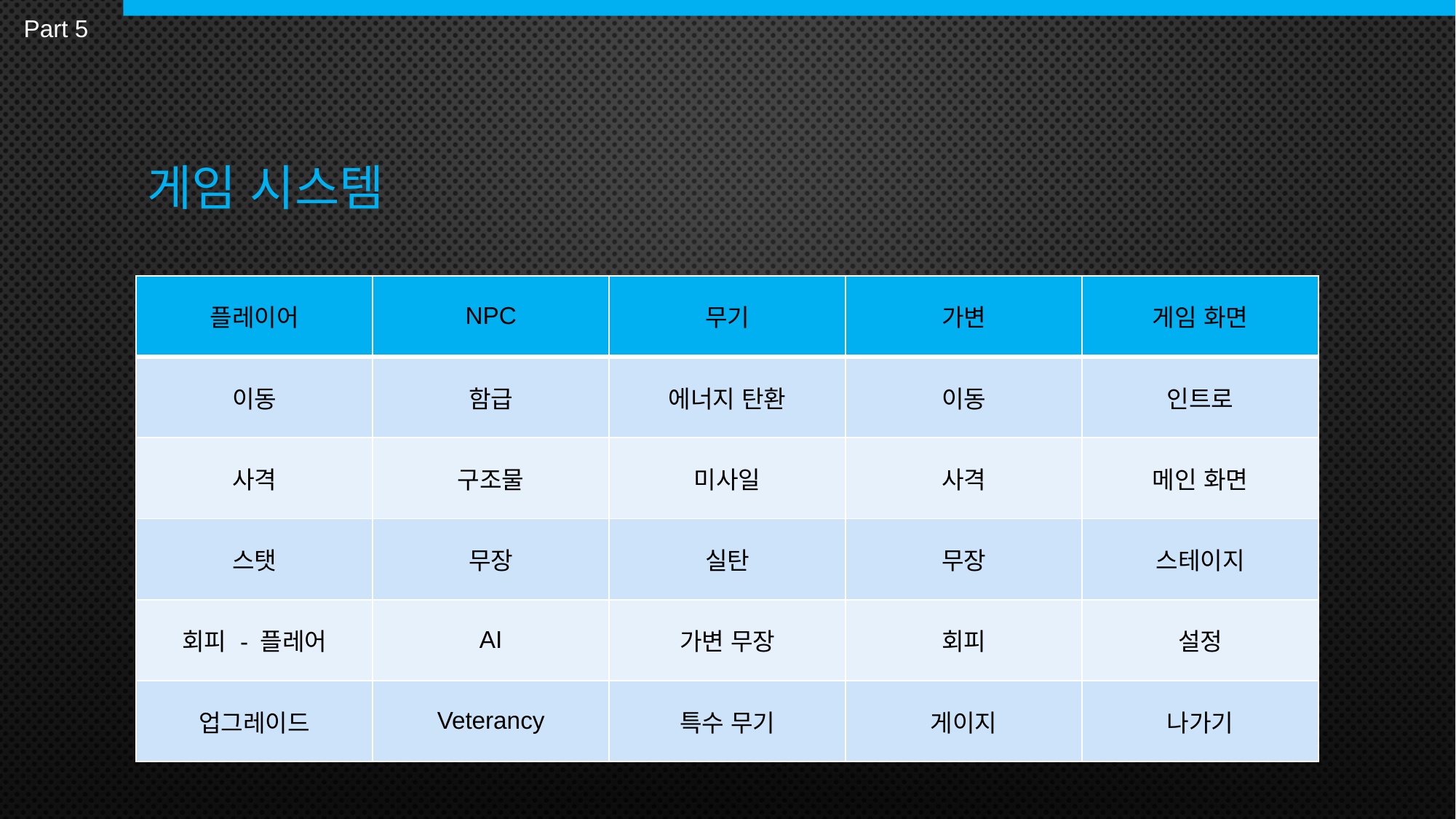

Part 5
# 게임 시스템
| 플레이어 | NPC | 무기 | 가변 | 게임 화면 |
| --- | --- | --- | --- | --- |
| 이동 | 함급 | 에너지 탄환 | 이동 | 인트로 |
| 사격 | 구조물 | 미사일 | 사격 | 메인 화면 |
| 스탯 | 무장 | 실탄 | 무장 | 스테이지 |
| 회피 - 플레어 | AI | 가변 무장 | 회피 | 설정 |
| 업그레이드 | Veterancy | 특수 무기 | 게이지 | 나가기 |